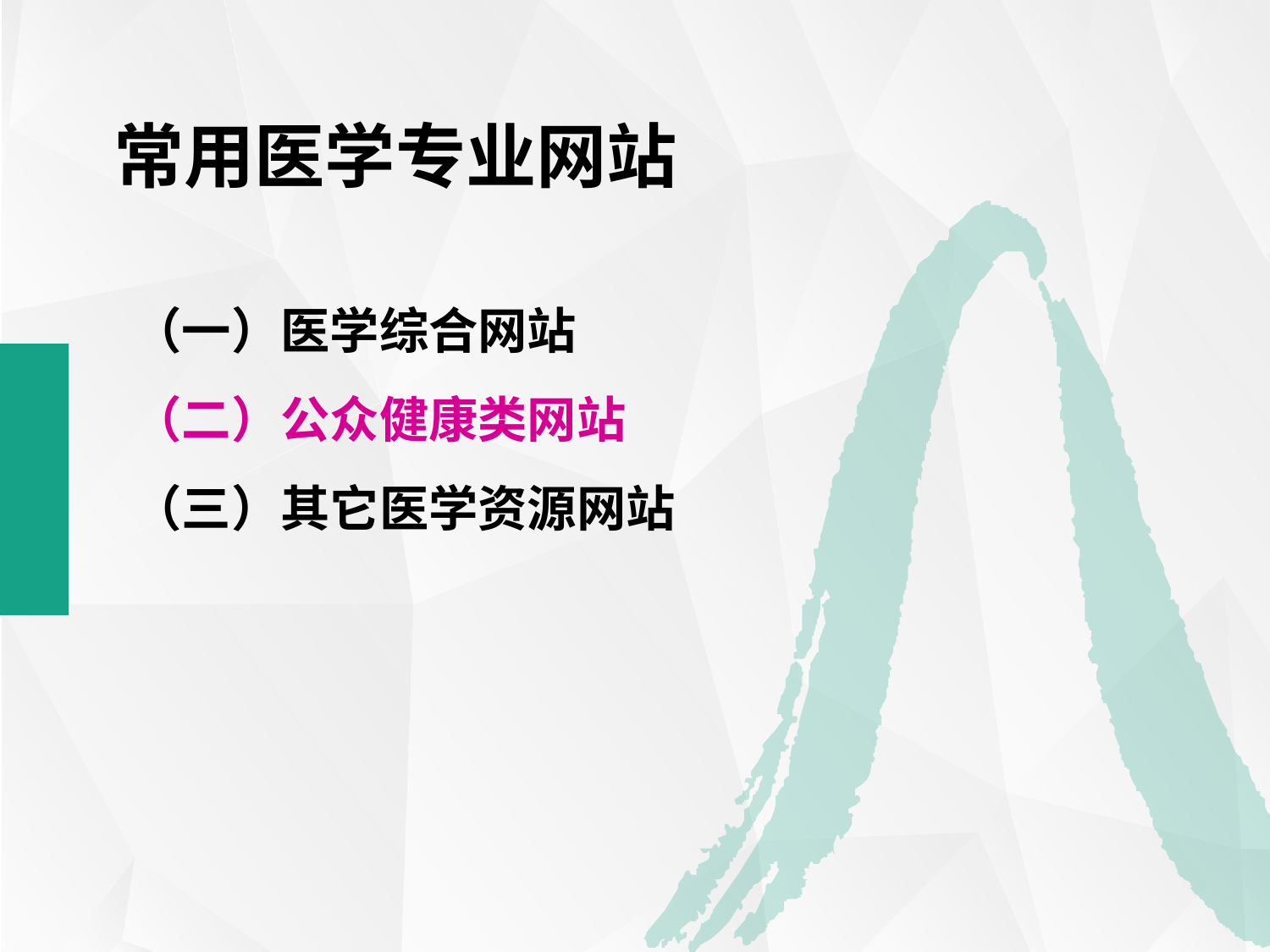

常用医学专业网站

（一）医学综合网站
（二）公众健康类网站
（三）其它医学资源网站